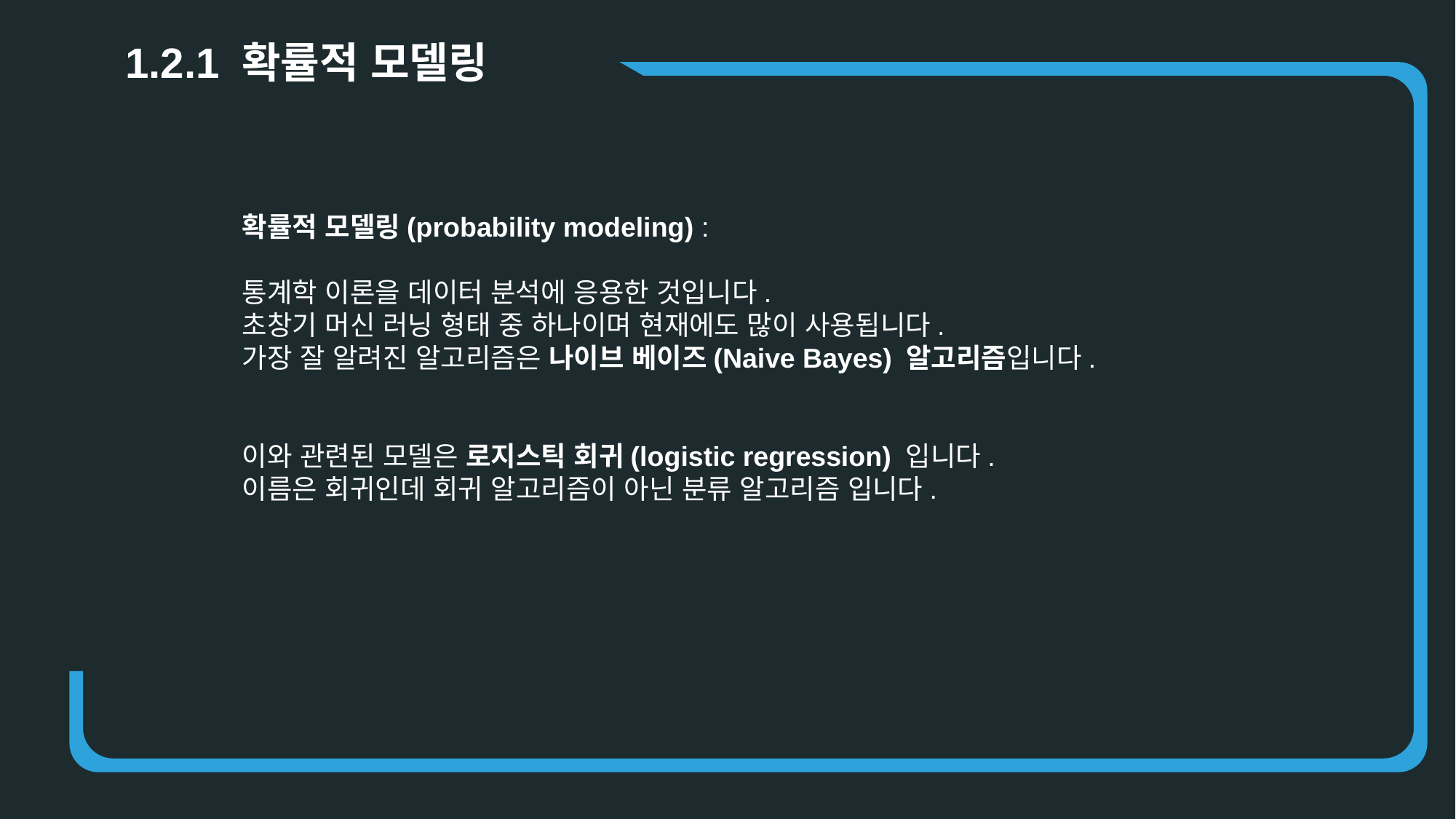

1.2.1 확률적 모델링

확률적 모델링(probability modeling) :

통계학 이론을 데이터 분석에 응용한 것입니다.
초창기 머신 러닝 형태 중 하나이며 현재에도 많이 사용됩니다.
가장 잘 알려진 알고리즘은 나이브 베이즈(Naive Bayes) 알고리즘입니다.

이와 관련된 모델은 로지스틱 회귀(logistic regression) 입니다.
이름은 회귀인데 회귀 알고리즘이 아닌 분류 알고리즘 입니다.